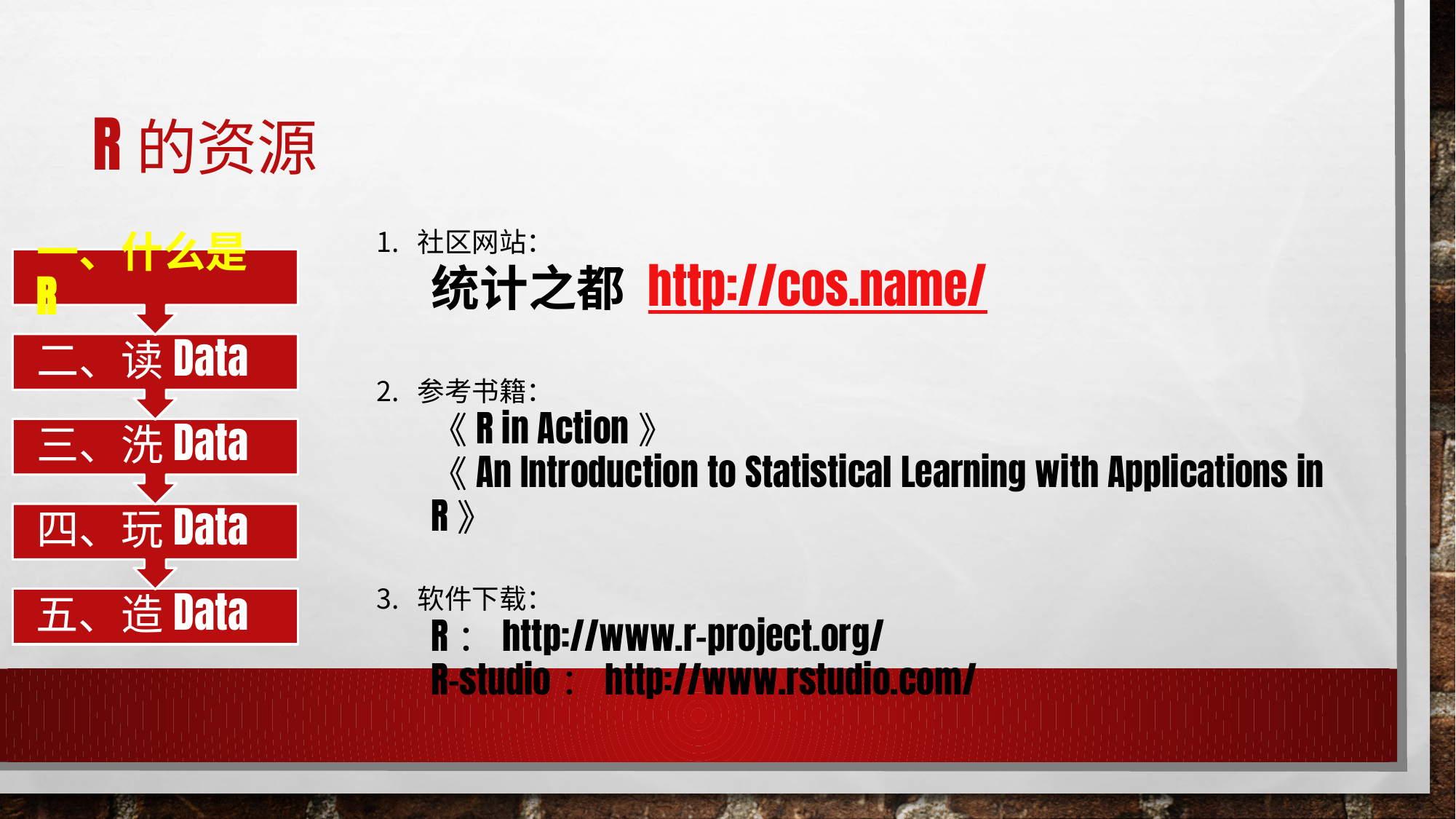

# R的资源
社区网站：
统计之都 http://cos.name/

参考书籍：
《R in Action》
《An Introduction to Statistical Learning with Applications in R》

软件下载：
R：http://www.r-project.org/
R-studio：http://www.rstudio.com/

五、造Data
四、玩Data
三、洗Data
二、读Data
一、什么是R